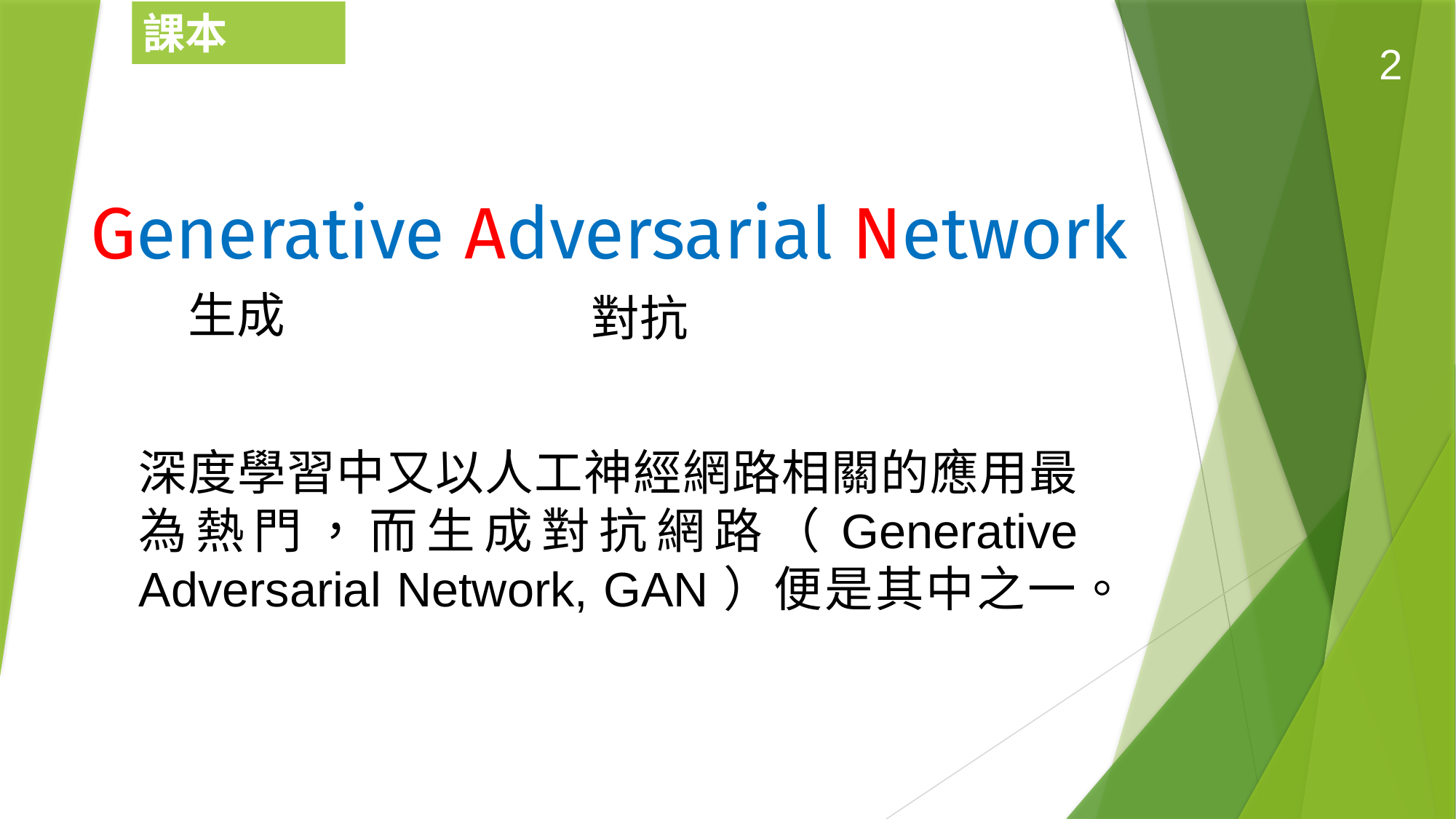

課本P.316
2
# Generative Adversarial Network
生成
對抗
深度學習中又以人工神經網路相關的應用最為熱門，而生成對抗網路（Generative Adversarial Network, GAN）便是其中之一。